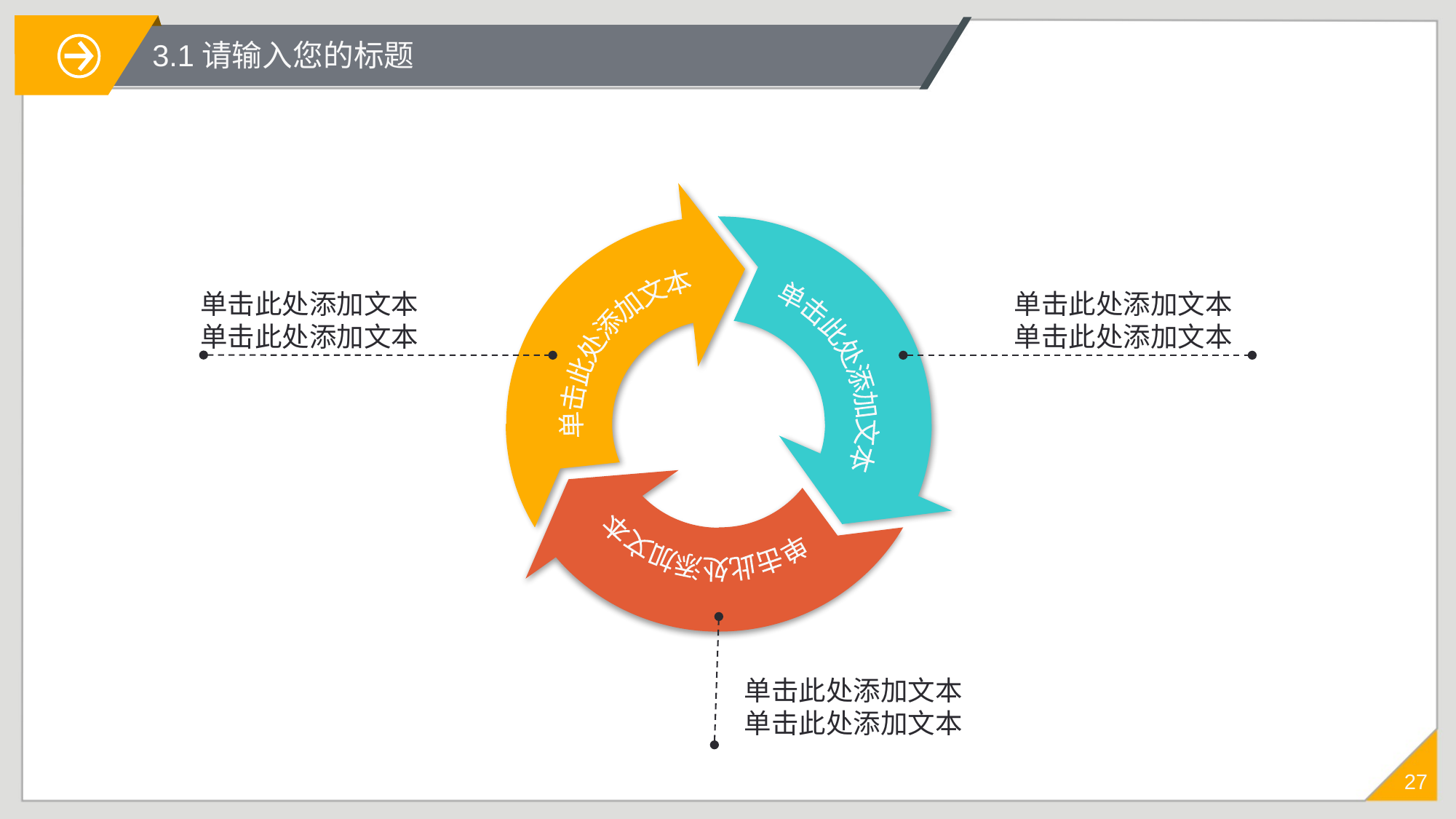

3.1请输入您的标题

单击此处添加文本
单击此处添加文本
单击此处添加文本
单击此处添加文本
单击此处添加文本
单击此处添加文本
单击此处添加文本

单击此处添加文本
单击此处添加文本